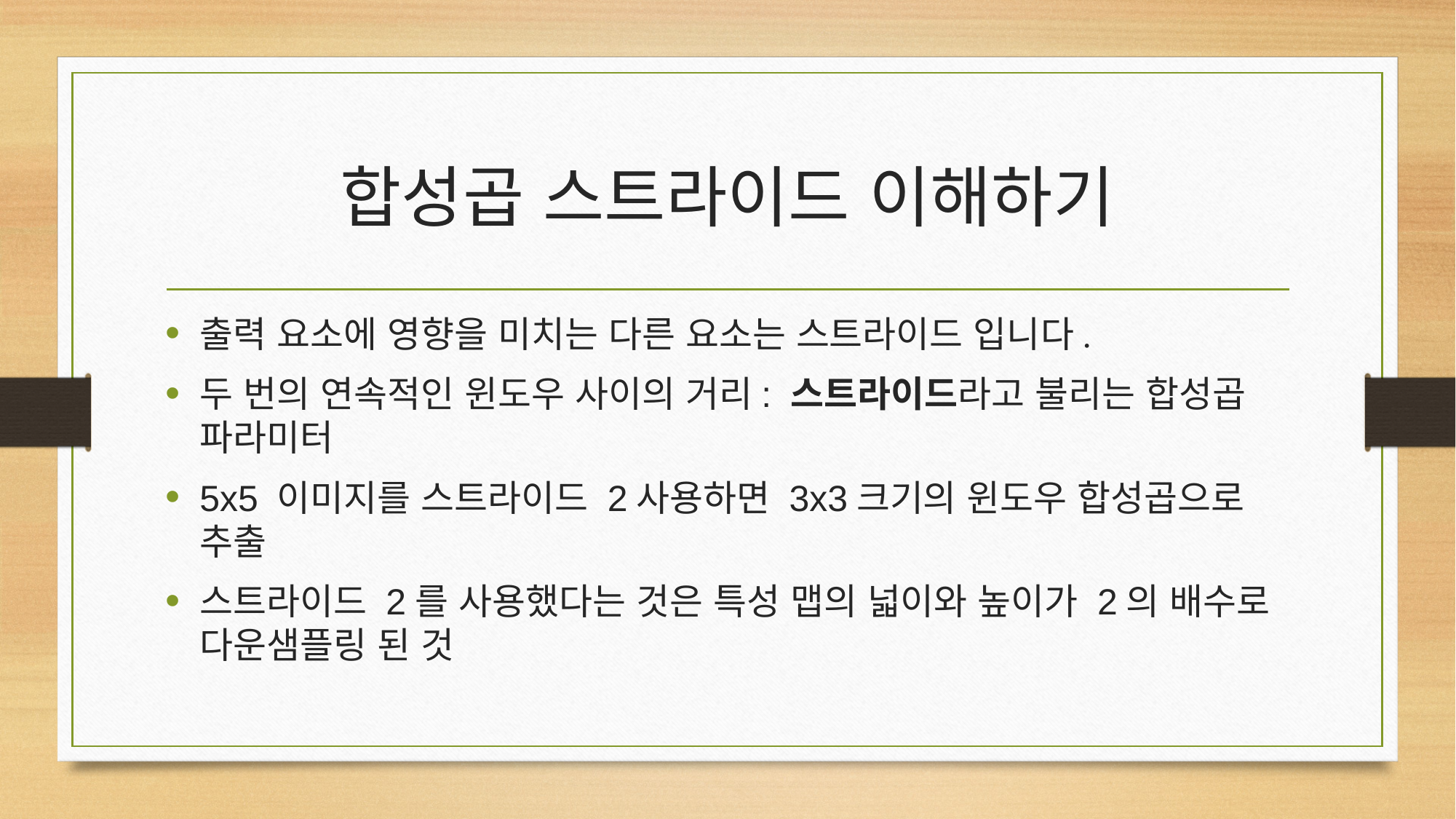

# 합성곱 스트라이드 이해하기
출력 요소에 영향을 미치는 다른 요소는 스트라이드 입니다.
두 번의 연속적인 윈도우 사이의 거리: 스트라이드라고 불리는 합성곱 파라미터
5x5 이미지를 스트라이드 2사용하면 3x3크기의 윈도우 합성곱으로 추출
스트라이드 2를 사용했다는 것은 특성 맵의 넓이와 높이가 2의 배수로 다운샘플링 된 것